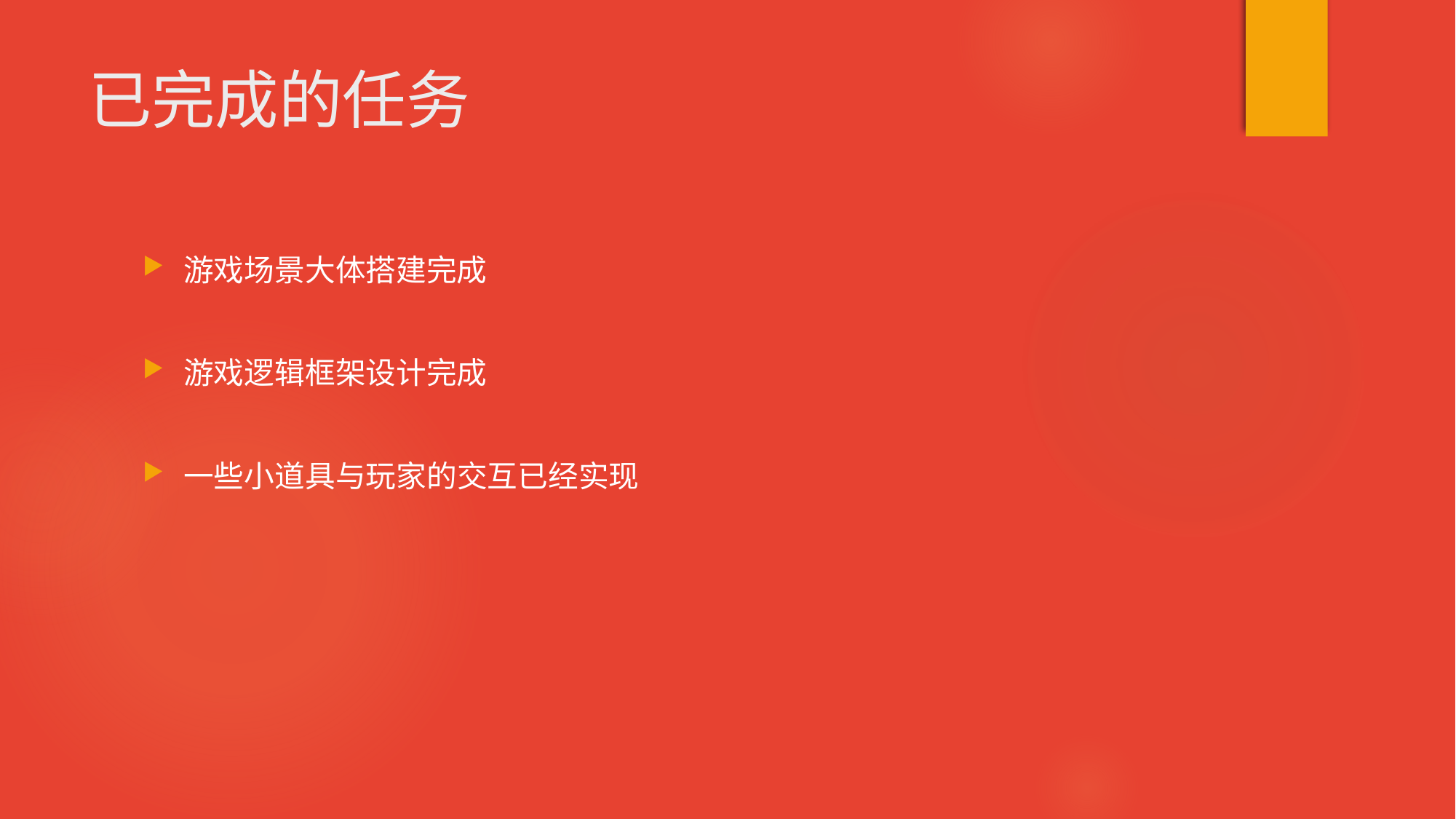

# 已完成的任务
游戏场景大体搭建完成

游戏逻辑框架设计完成

一些小道具与玩家的交互已经实现